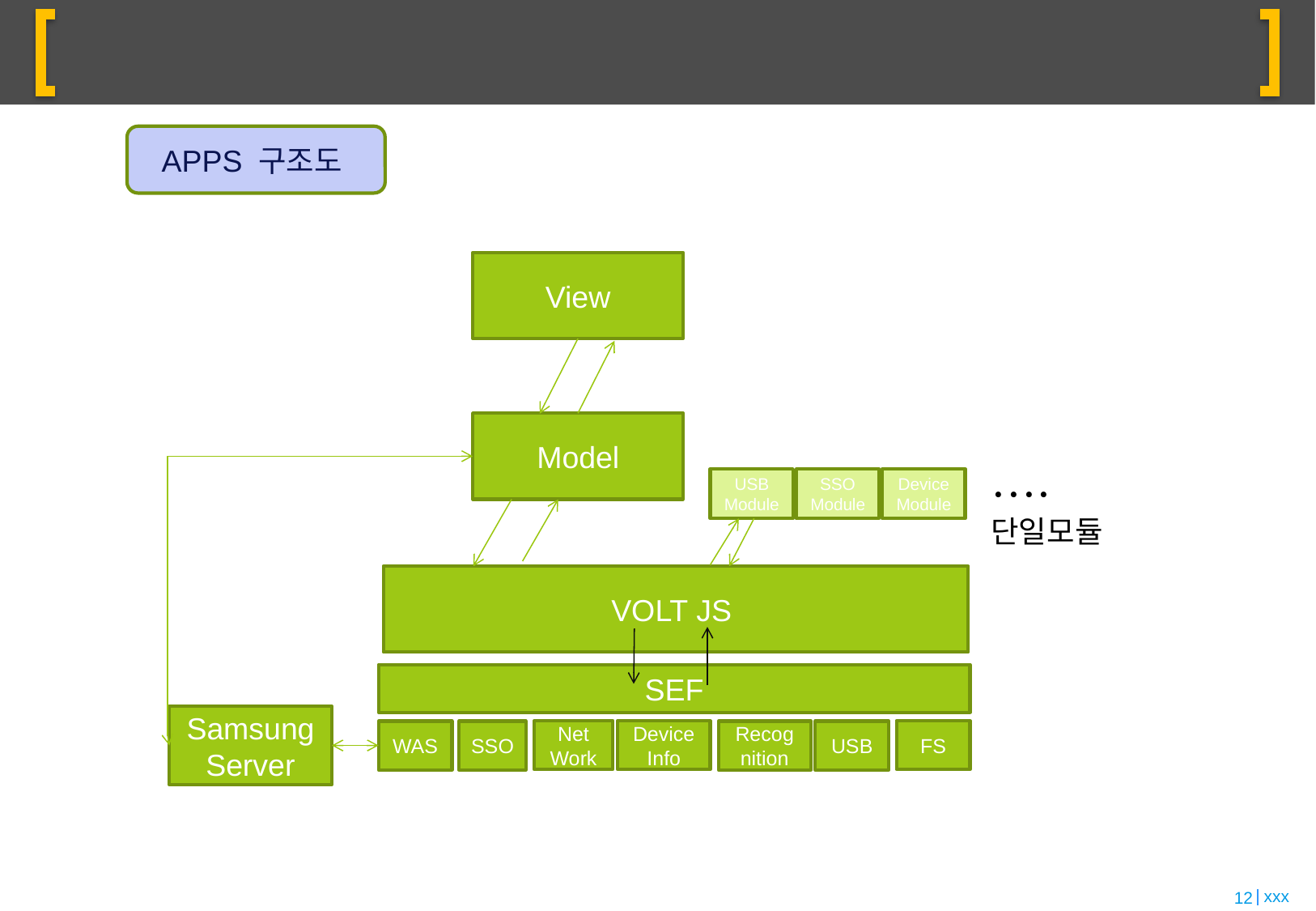

#

APPS 구조도
View
Model
SSO
Module
Device
Module
USB
Module
˙˙˙˙ 단일모듈
VOLT JS
SEF
SamsungServer
Net
Work
Device
Info
FS
WAS
SSO
Recognition
USB